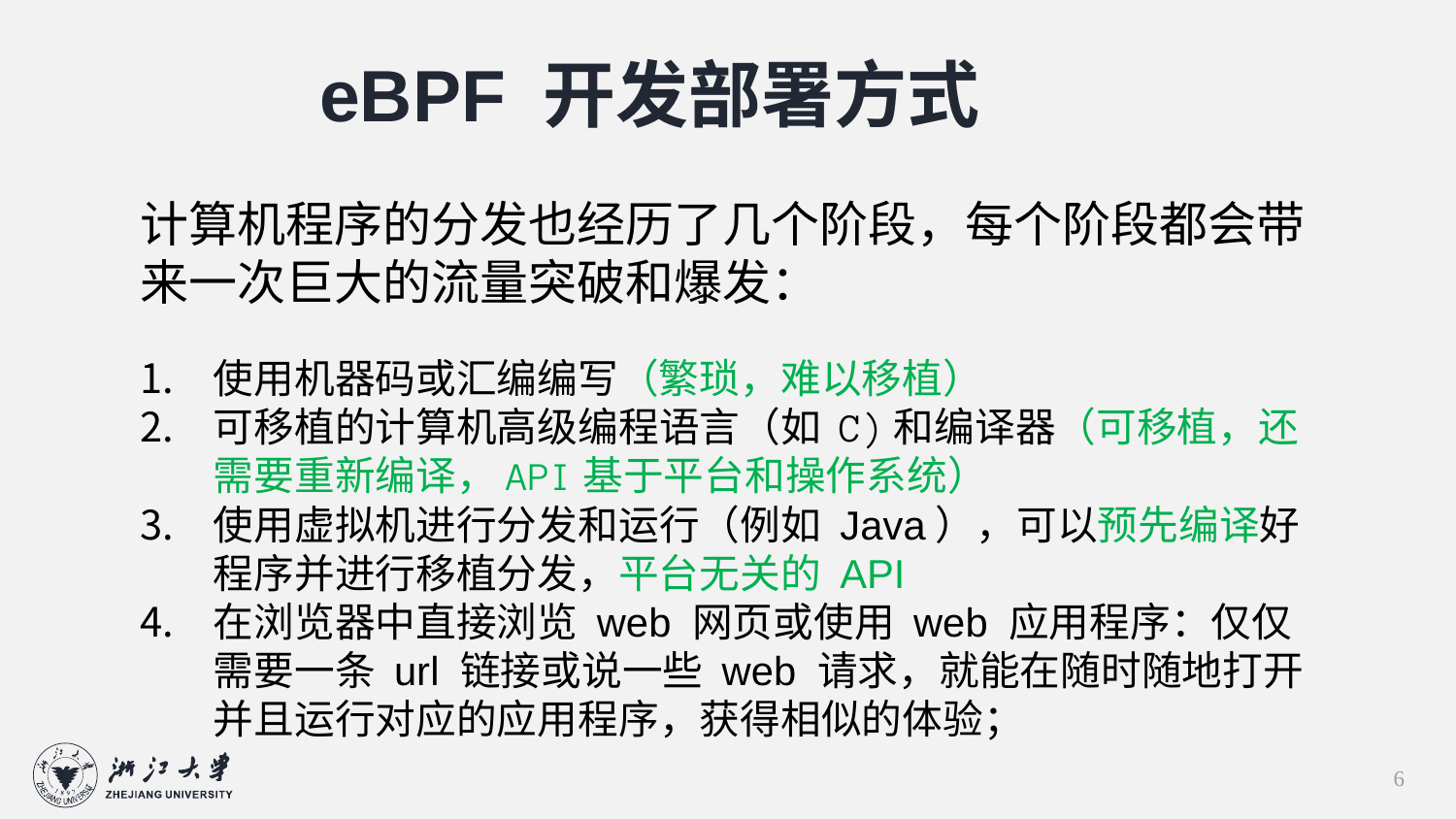

eBPF 开发部署方式
计算机程序的分发也经历了几个阶段，每个阶段都会带来一次巨大的流量突破和爆发：

使用机器码或汇编编写（繁琐，难以移植）
可移植的计算机高级编程语言（如 C)和编译器（可移植，还需要重新编译，API基于平台和操作系统）
使用虚拟机进行分发和运行（例如 Java），可以预先编译好程序并进行移植分发，平台无关的 API
在浏览器中直接浏览 web 网页或使用 web 应用程序：仅仅需要一条 url 链接或说一些 web 请求，就能在随时随地打开并且运行对应的应用程序，获得相似的体验；
6